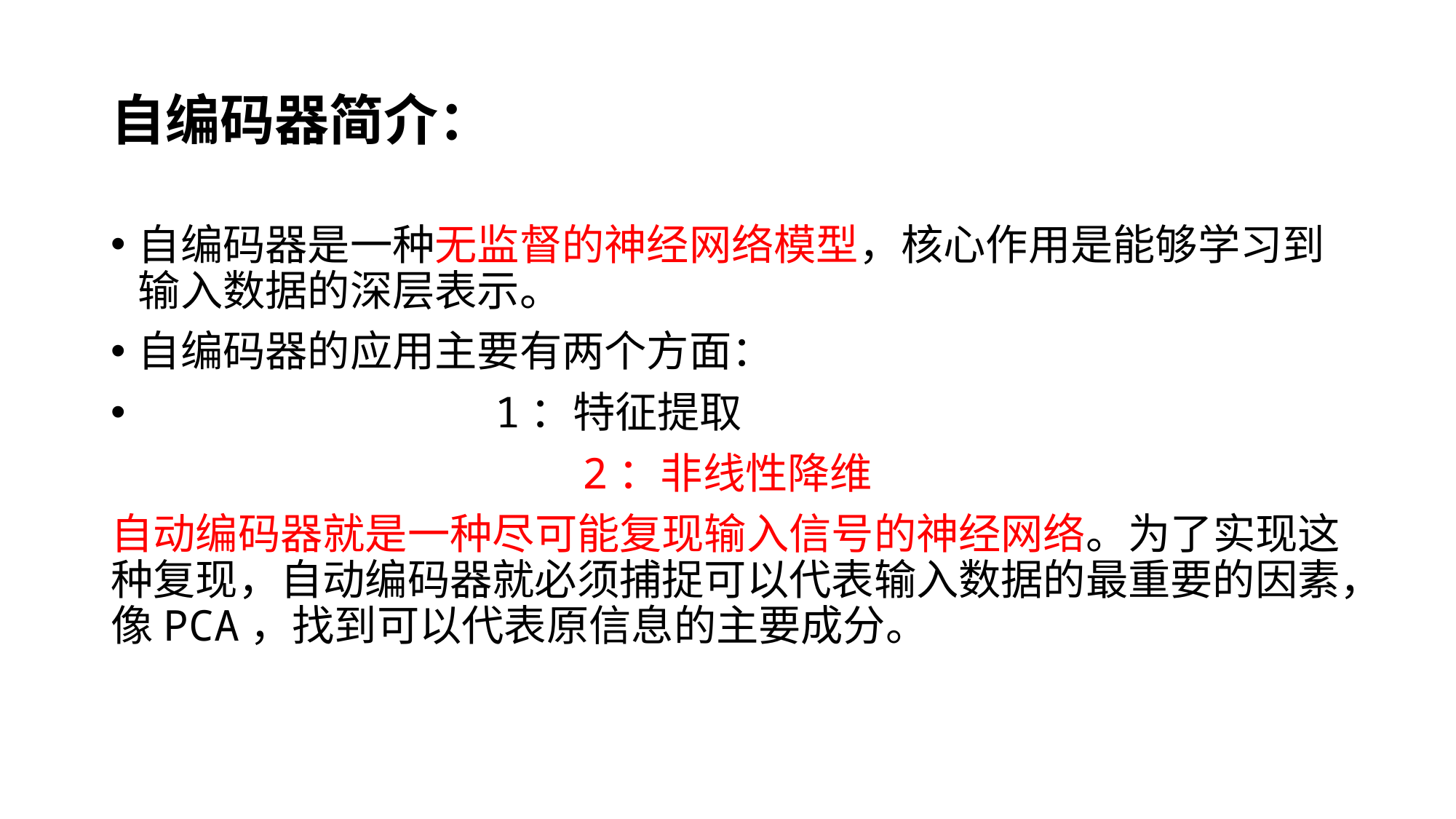

# 自编码器简介：
自编码器是一种无监督的神经网络模型，核心作用是能够学习到输入数据的深层表示。
自编码器的应用主要有两个方面：
              1：特征提取
2：非线性降维
自动编码器就是一种尽可能复现输入信号的神经网络。为了实现这种复现，自动编码器就必须捕捉可以代表输入数据的最重要的因素，像PCA，找到可以代表原信息的主要成分。